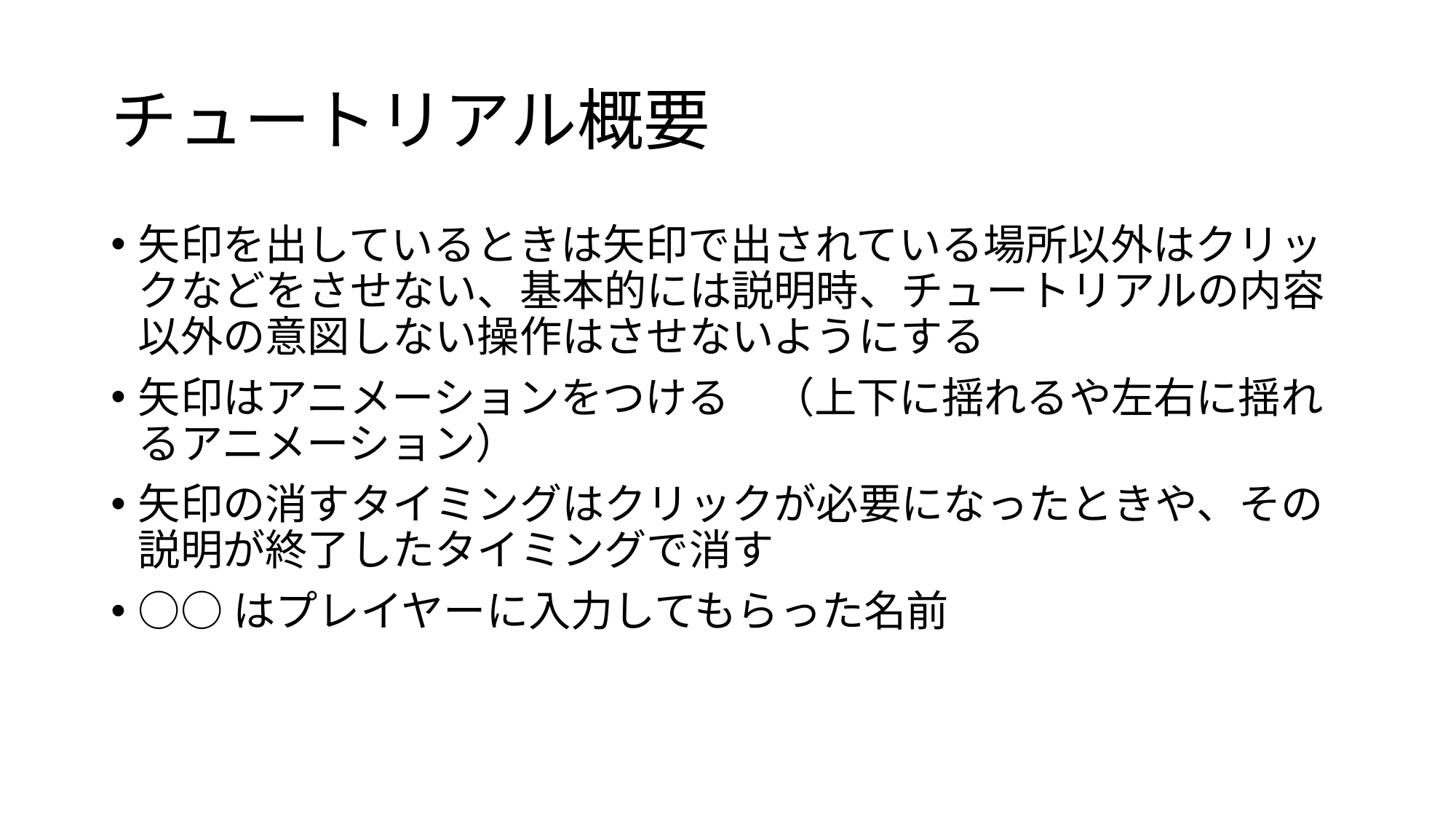

# チュートリアル概要
矢印を出しているときは矢印で出されている場所以外はクリックなどをさせない、基本的には説明時、チュートリアルの内容以外の意図しない操作はさせないようにする
矢印はアニメーションをつける　（上下に揺れるや左右に揺れるアニメーション）
矢印の消すタイミングはクリックが必要になったときや、その説明が終了したタイミングで消す
○○はプレイヤーに入力してもらった名前